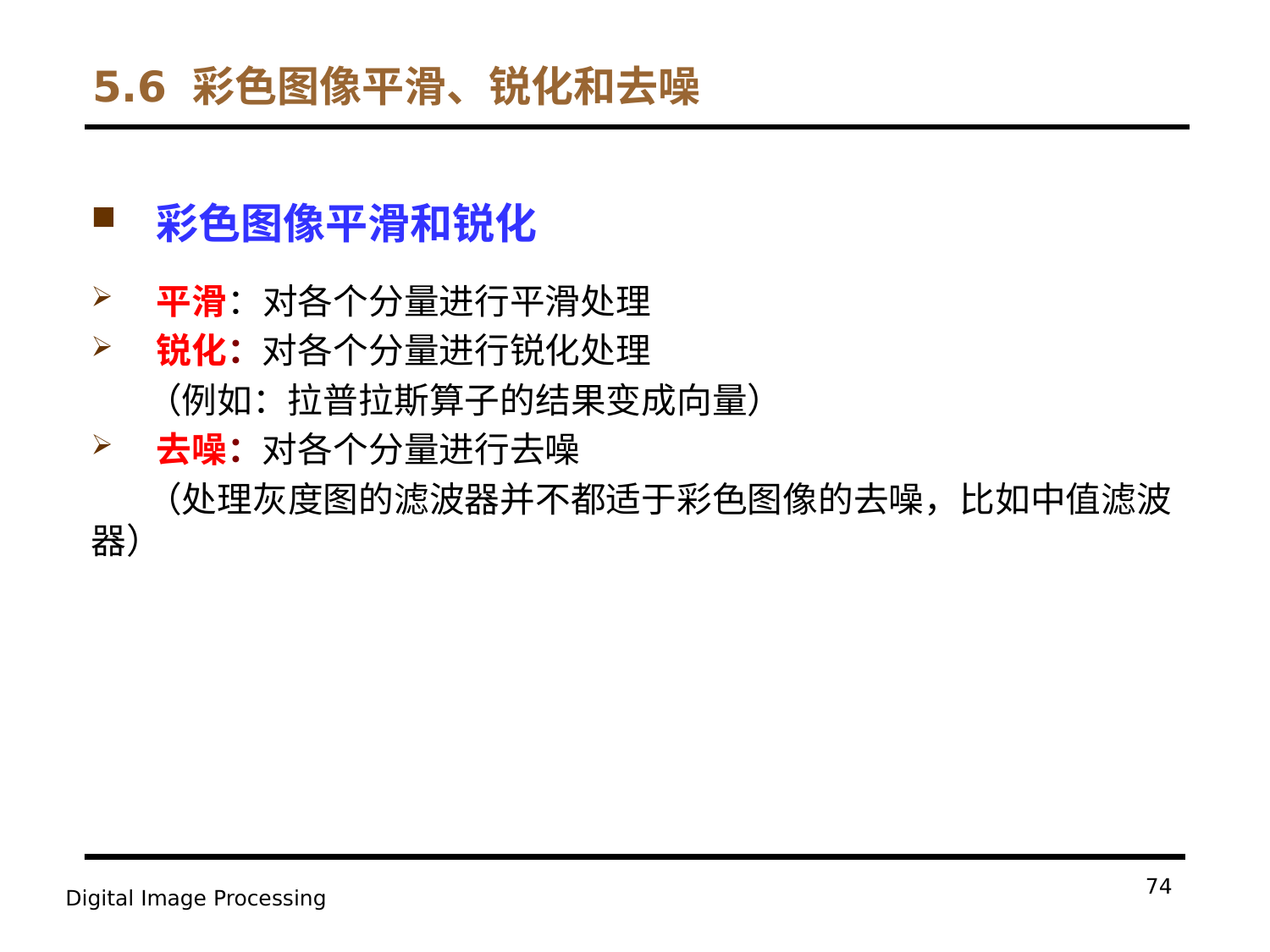

5.6 彩色图像平滑、锐化和去噪
彩色图像平滑和锐化

平滑：对各个分量进行平滑处理
锐化：对各个分量进行锐化处理
      （例如：拉普拉斯算子的结果变成向量）
去噪：对各个分量进行去噪
      （处理灰度图的滤波器并不都适于彩色图像的去噪，比如中值滤波器）

74
Digital Image Processing